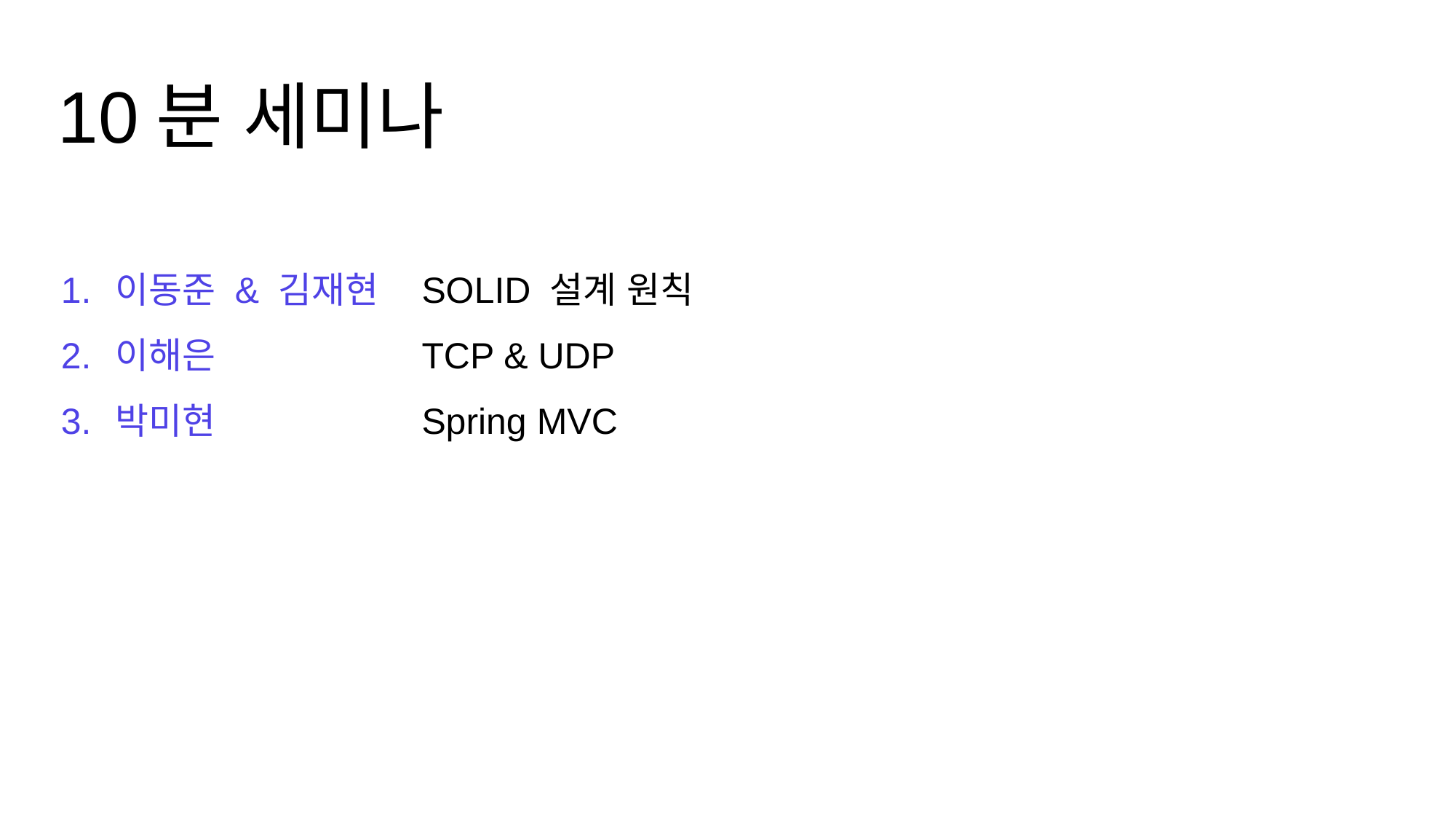

10분 세미나
이동준 & 김재현
이해은
박미현
SOLID 설계 원칙
TCP & UDP
Spring MVC